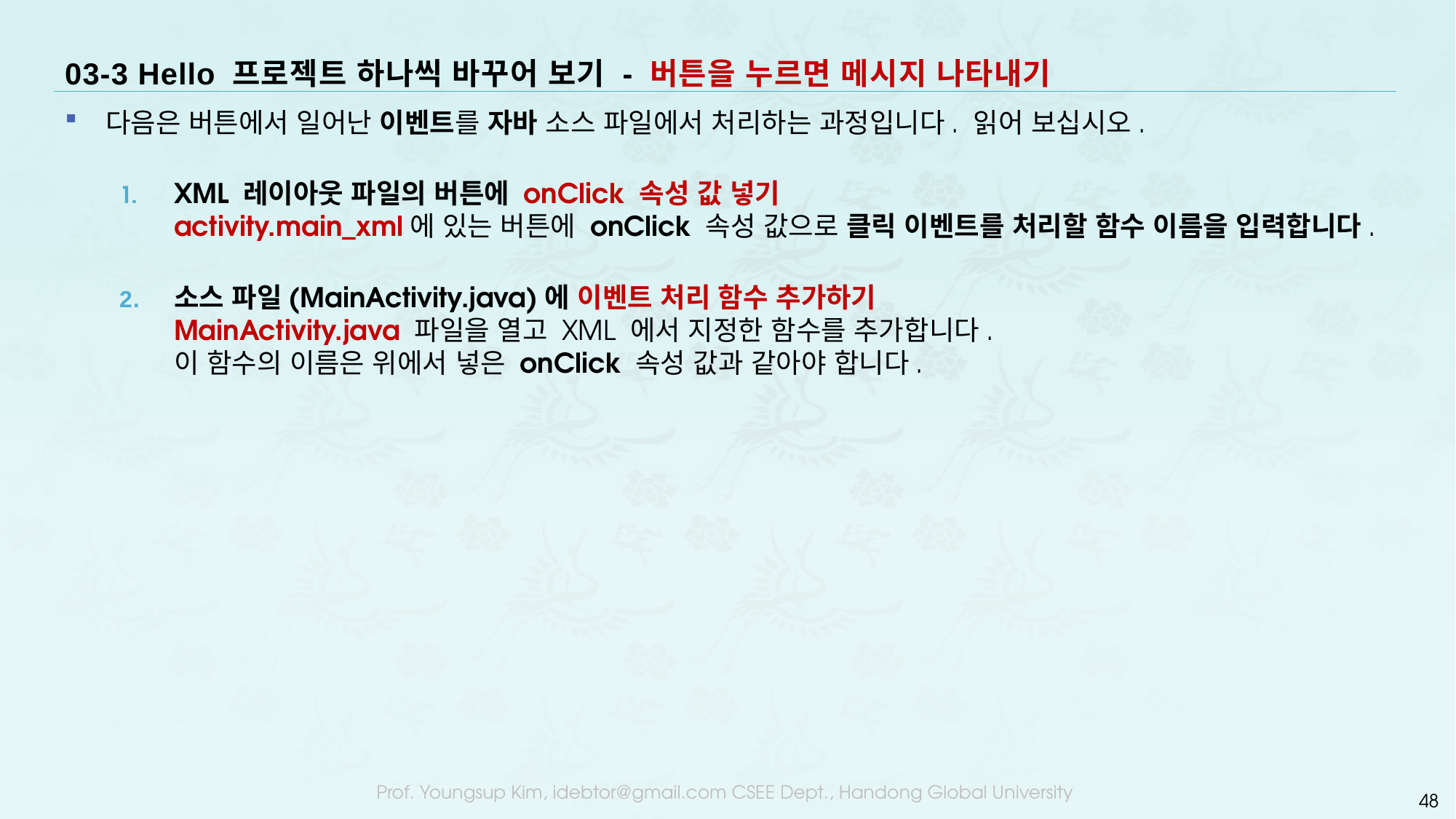

# 03-3 Hello 프로젝트 하나씩 바꾸어 보기 - 버튼을 누르면 메시지 나타내기
다음은 버튼에서 일어난 이벤트를 자바 소스 파일에서 처리하는 과정입니다. 읽어 보십시오.
XML 레이아웃 파일의 버튼에 onClick 속성 값 넣기
activity.main_xml에 있는 버튼에 onClick 속성 값으로 클릭 이벤트를 처리할 함수 이름을 입력합니다.
소스 파일(MainActivity.java)에 이벤트 처리 함수 추가하기
MainActivity.java 파일을 열고 XML 에서 지정한 함수를 추가합니다.
이 함수의 이름은 위에서 넣은 onClick 속성 값과 같아야 합니다.

48